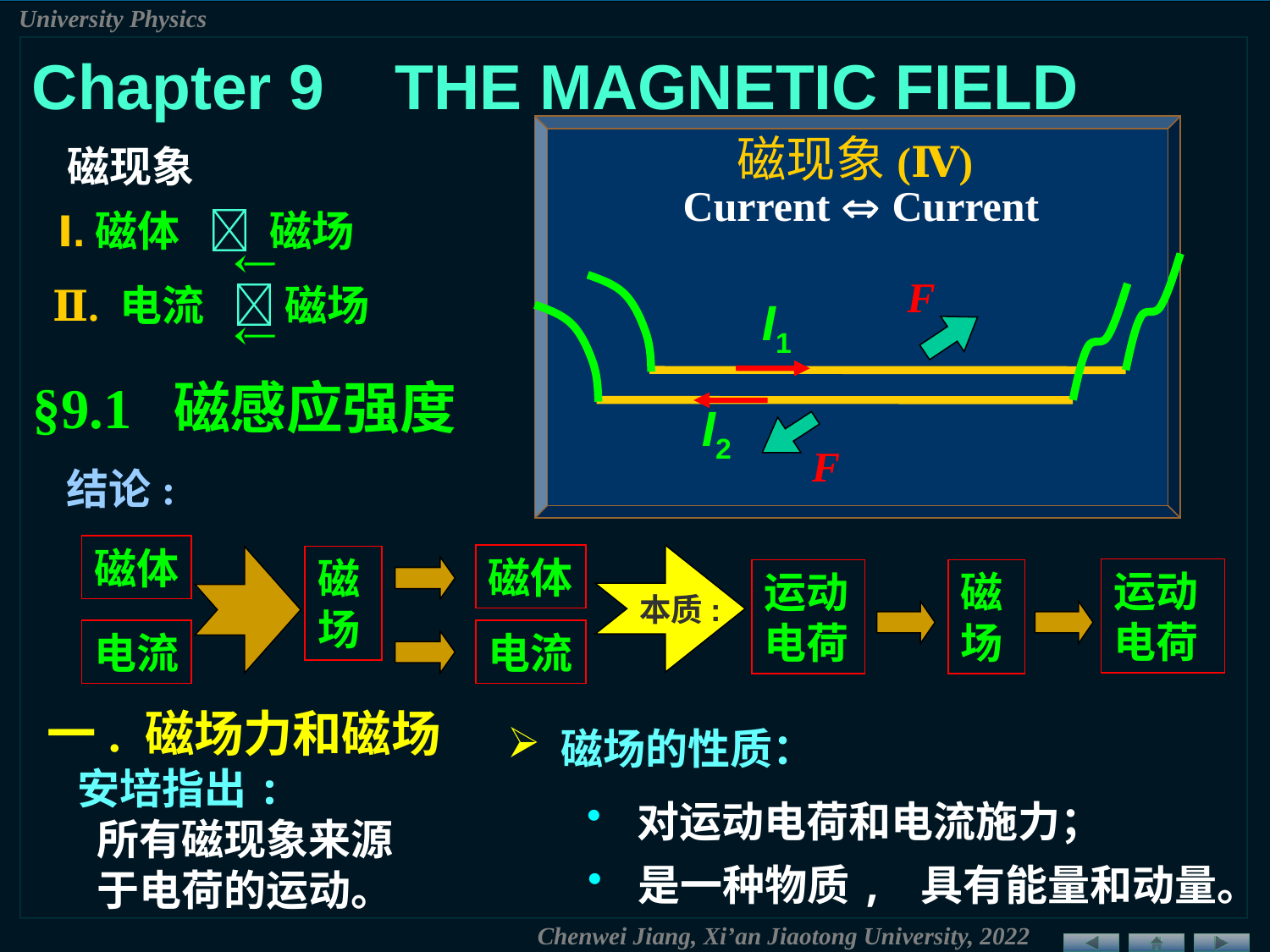

Chapter 9    THE MAGNETIC FIELD

磁现象(Ⅳ)
Current ⇔ Current
磁现象
Ⅰ.磁体   →  磁场

F
Ⅱ. 电流   → 磁场

I1

§9.1  磁感应强度

I2

F
结论:
磁体
磁体
本质:

磁
场

运动电荷
运动电荷
磁
场

电流
电流

一. 磁场力和磁场
 磁场的性质：
安培指出:
 所有磁现象来源
 于电荷的运动。
 对运动电荷和电流施力；
 是一种物质, 具有能量和动量。